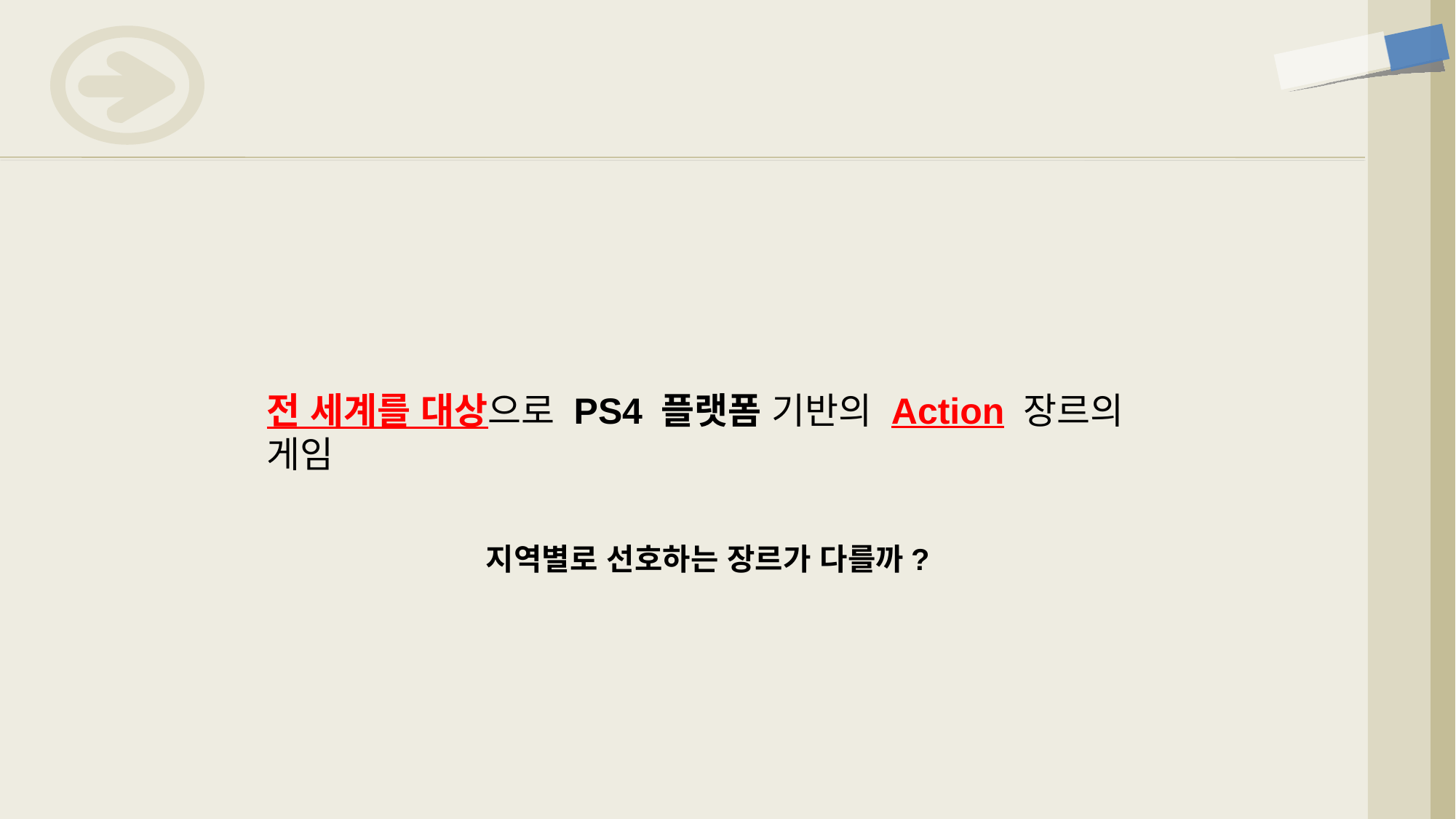

전 세계를 대상으로 PS4 플랫폼 기반의 Action 장르의 게임
지역별로 선호하는 장르가 다를까?